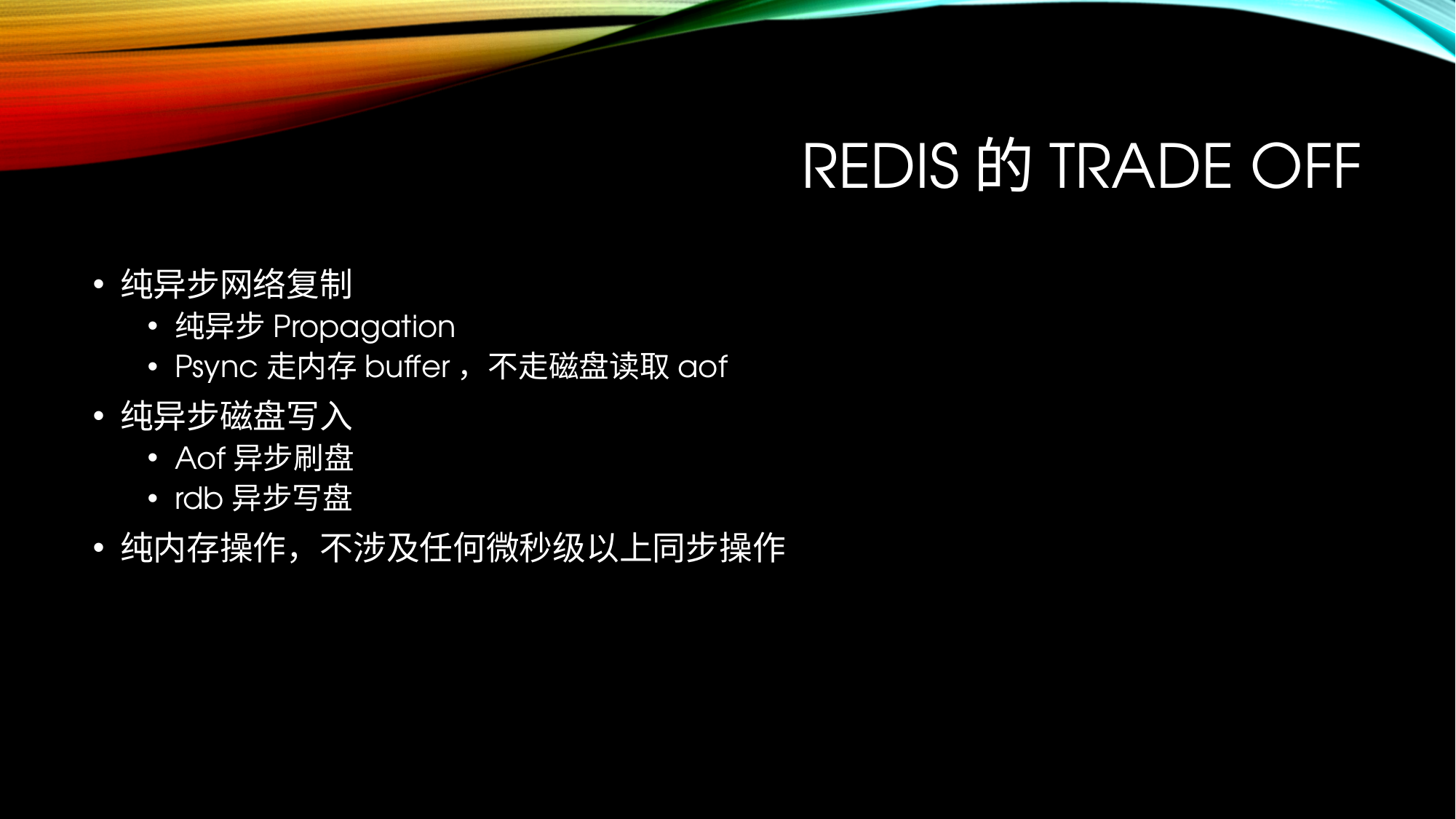

# Redis的trade off
纯异步网络复制
纯异步Propagation
Psync走内存buffer，不走磁盘读取aof
纯异步磁盘写入
Aof异步刷盘
rdb异步写盘
纯内存操作，不涉及任何微秒级以上同步操作